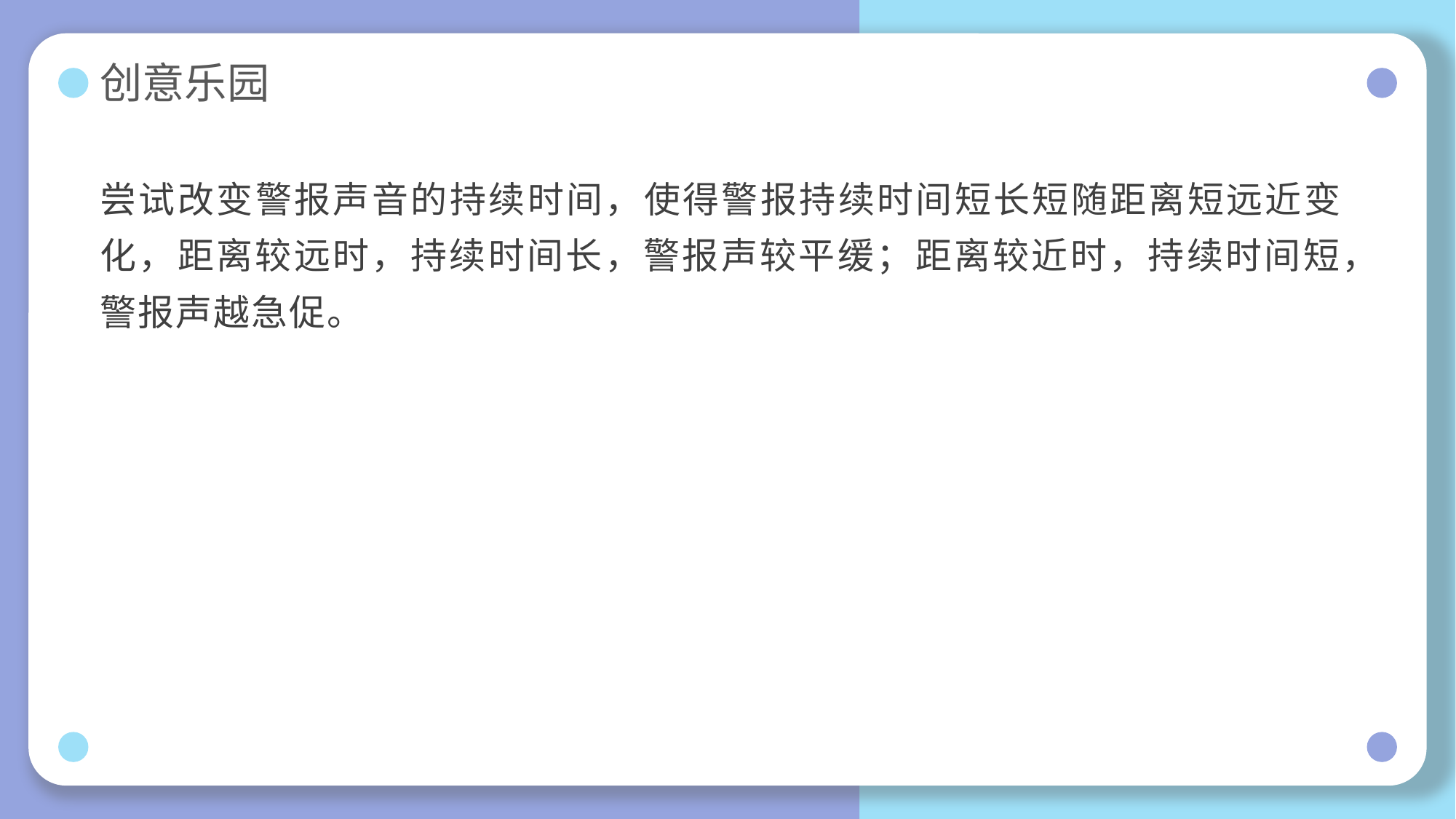

# 创意乐园
尝试改变警报声音的持续时间，使得警报持续时间短长短随距离短远近变化，距离较远时，持续时间长，警报声较平缓；距离较近时，持续时间短，警报声越急促。